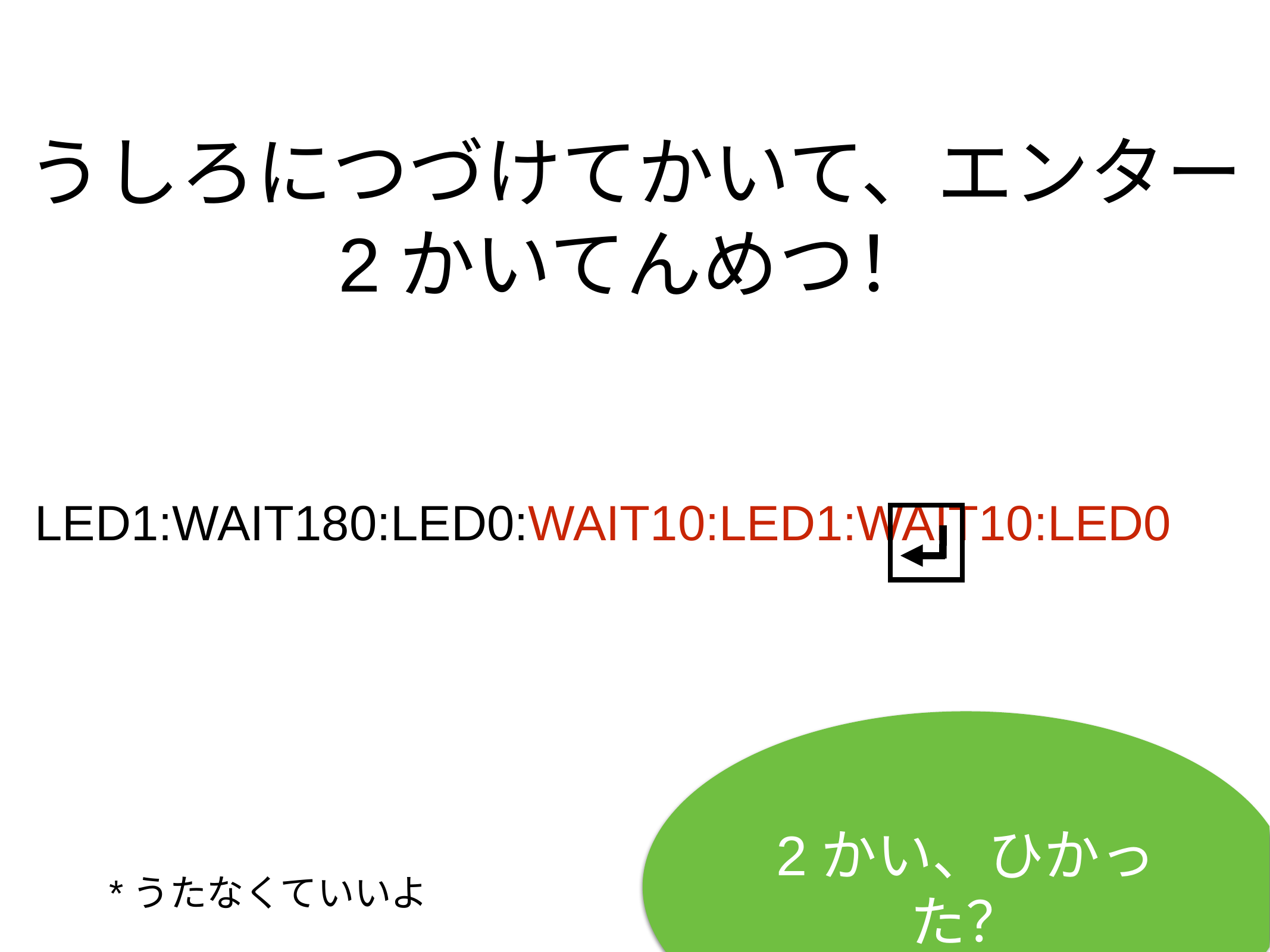

# うしろにつづけてかいて、エンター
2かいてんめつ！
LED1:WAIT180:LED0:WAIT10:LED1:WAIT10:LED0

2かい、ひかった？
*うたなくていいよ